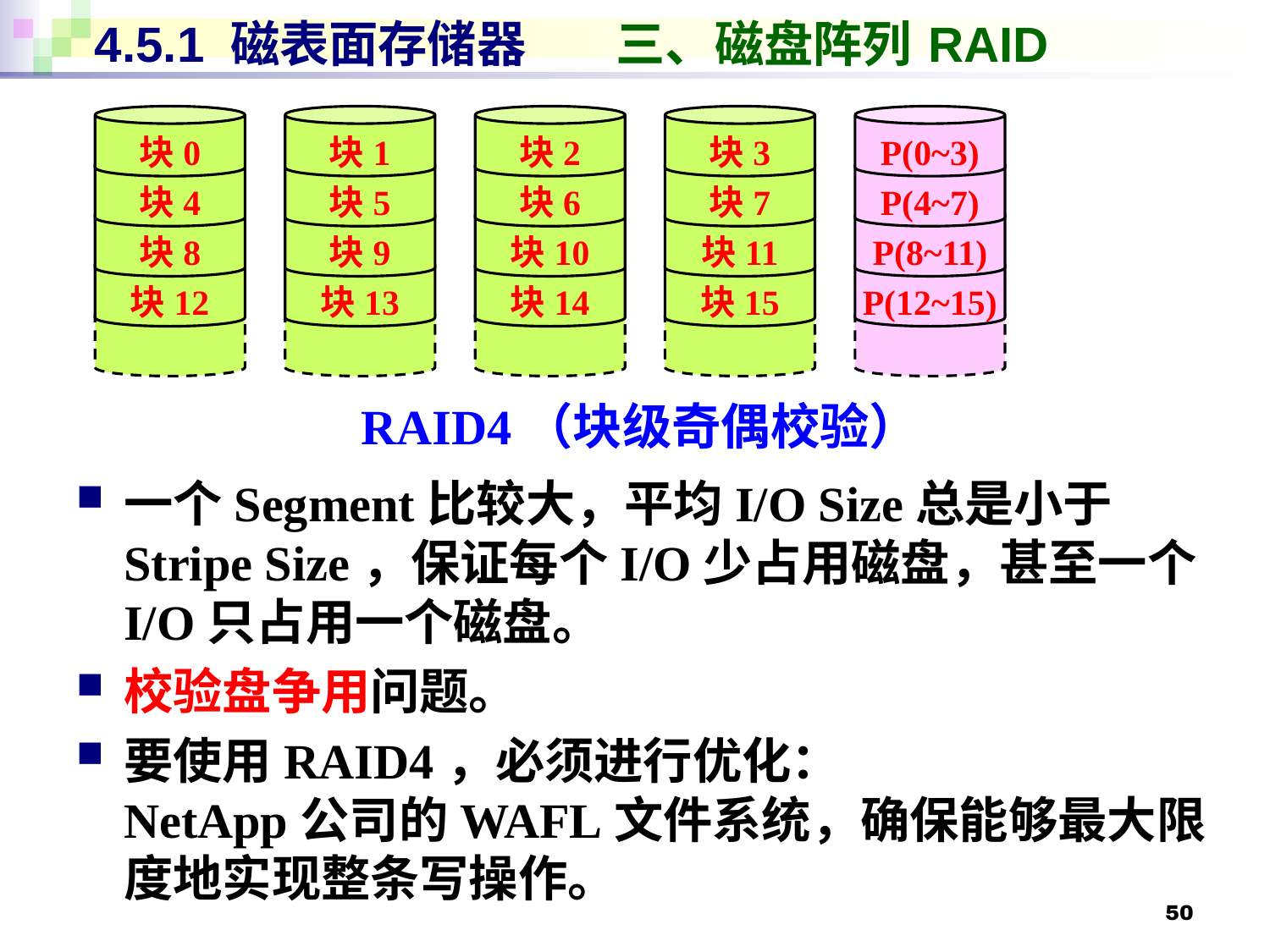

# 4.5.1 磁表面存储器        三、磁盘阵列 RAID
块0
块1
块2
块3
P(0~3)
块4
块5
块6
块7
P(4~7)
块8
块9
块10
块11
P(8~11)
块12
块13
块14
块15
P(12~15)

RAID4（块级奇偶校验）
一个Segment比较大，平均I/O Size总是小于Stripe Size，保证每个I/O少占用磁盘，甚至一个I/O只占用一个磁盘。
校验盘争用问题。
要使用RAID4，必须进行优化：
NetApp公司的WAFL文件系统，确保能够最大限度地实现整条写操作。
50